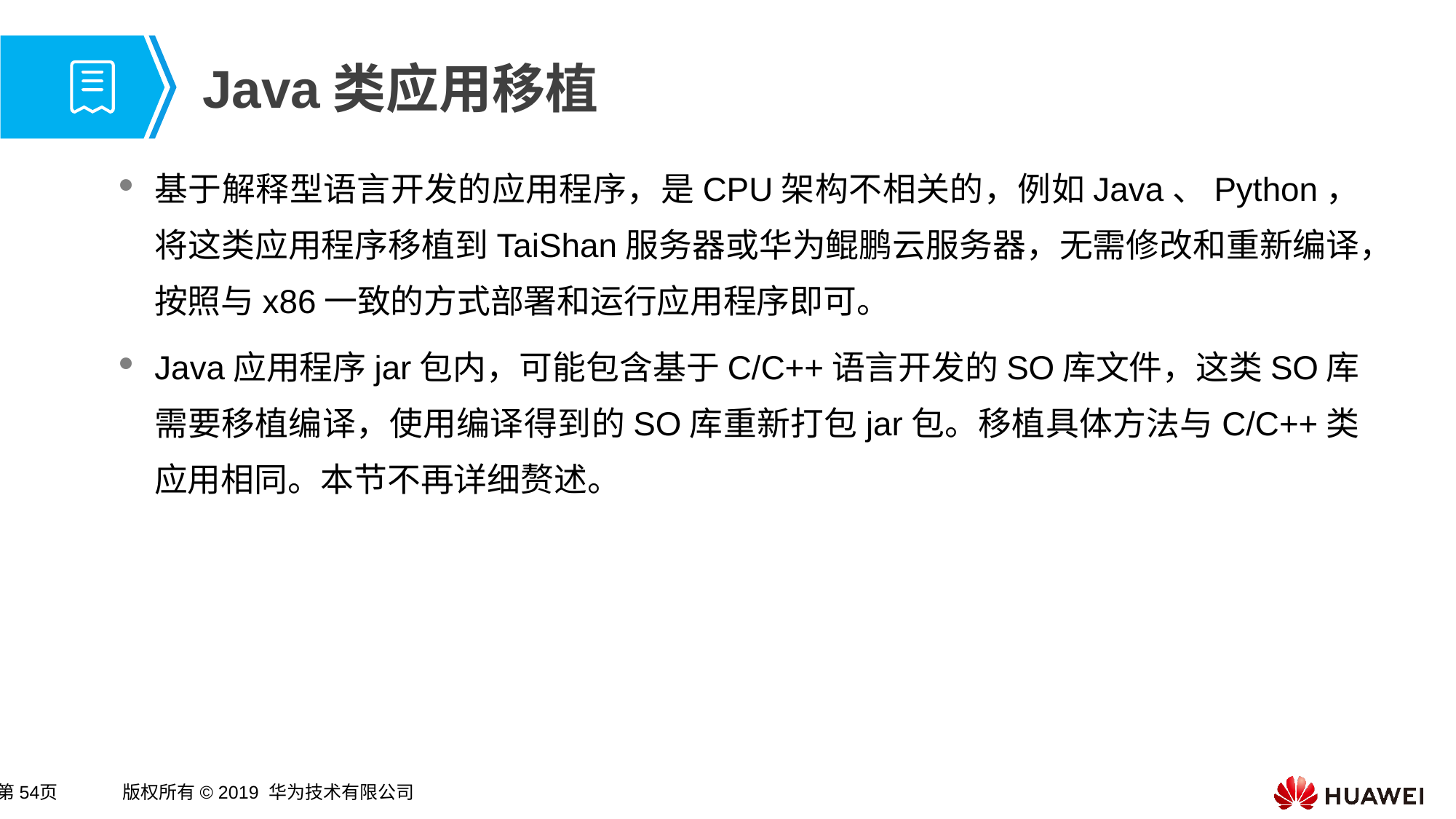

# Java类应用移植
基于解释型语言开发的应用程序，是CPU架构不相关的，例如Java、Python，将这类应用程序移植到TaiShan服务器或华为鲲鹏云服务器，无需修改和重新编译，按照与x86一致的方式部署和运行应用程序即可。
Java应用程序jar包内，可能包含基于C/C++语言开发的SO库文件，这类SO库需要移植编译，使用编译得到的SO库重新打包jar包。移植具体方法与C/C++类应用相同。本节不再详细赘述。